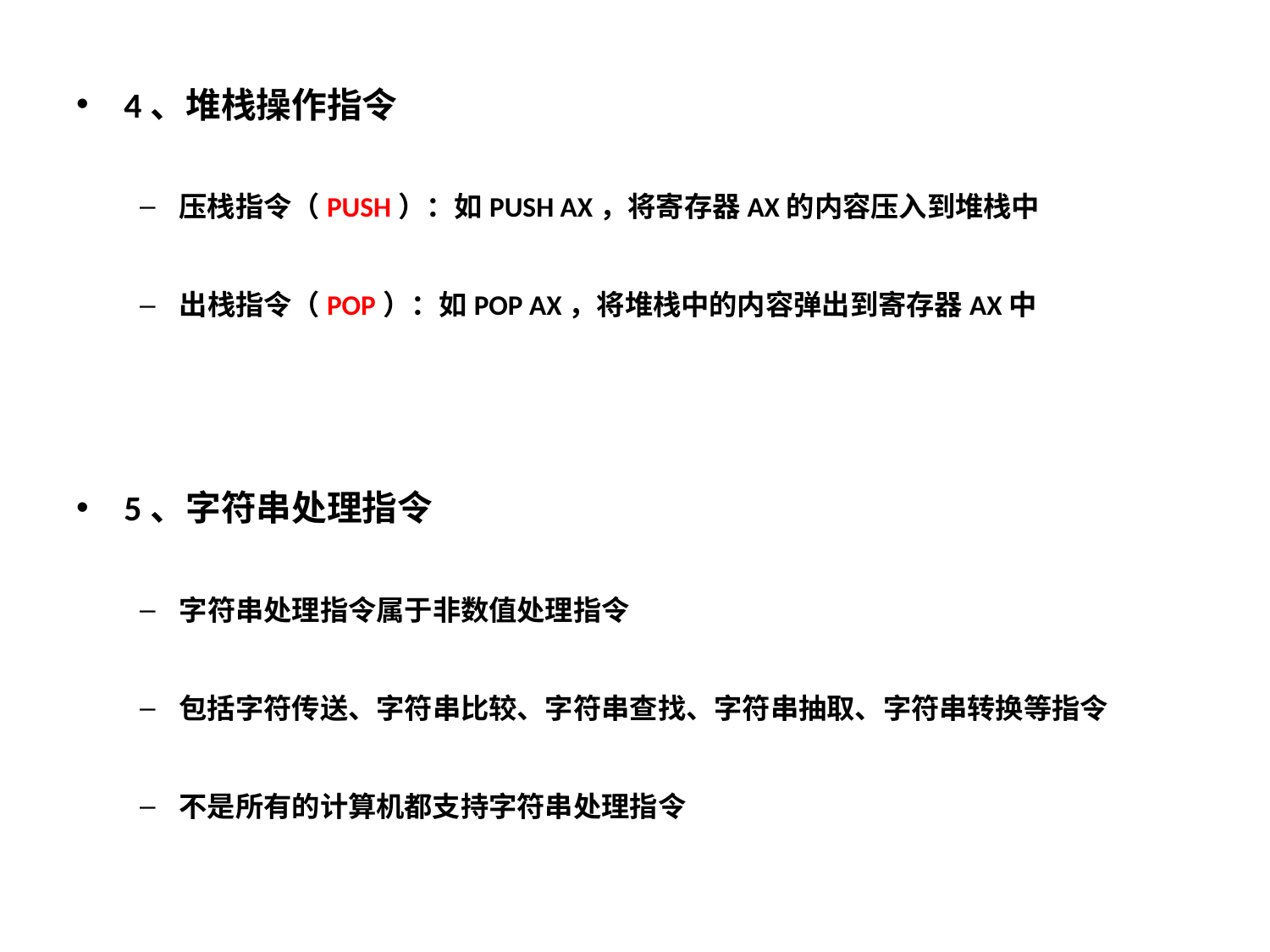

4、堆栈操作指令

压栈指令（PUSH）：如PUSH AX，将寄存器AX的内容压入到堆栈中

出栈指令（POP）：如POP AX，将堆栈中的内容弹出到寄存器AX中

5、字符串处理指令

字符串处理指令属于非数值处理指令

包括字符传送、字符串比较、字符串查找、字符串抽取、字符串转换等指令

不是所有的计算机都支持字符串处理指令